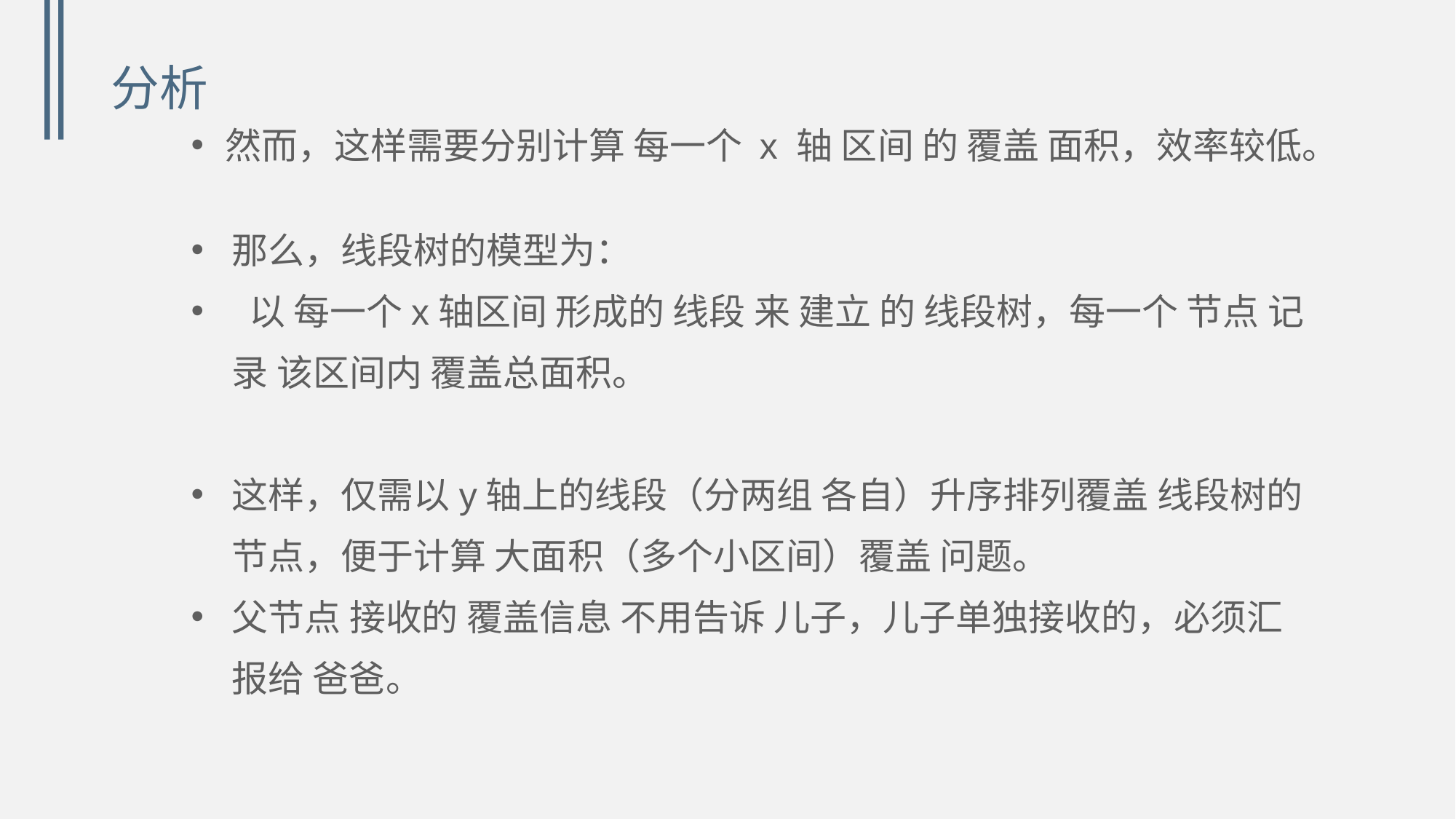

# 分析
然而，这样需要分别计算 每一个 x 轴 区间 的 覆盖 面积，效率较低。

那么，线段树的模型为：
 以 每一个x轴区间 形成的 线段 来 建立 的 线段树，每一个 节点 记录 该区间内 覆盖总面积。

这样，仅需以y轴上的线段（分两组 各自）升序排列覆盖 线段树的节点，便于计算 大面积（多个小区间）覆盖 问题。
父节点 接收的 覆盖信息 不用告诉 儿子，儿子单独接收的，必须汇报给 爸爸。